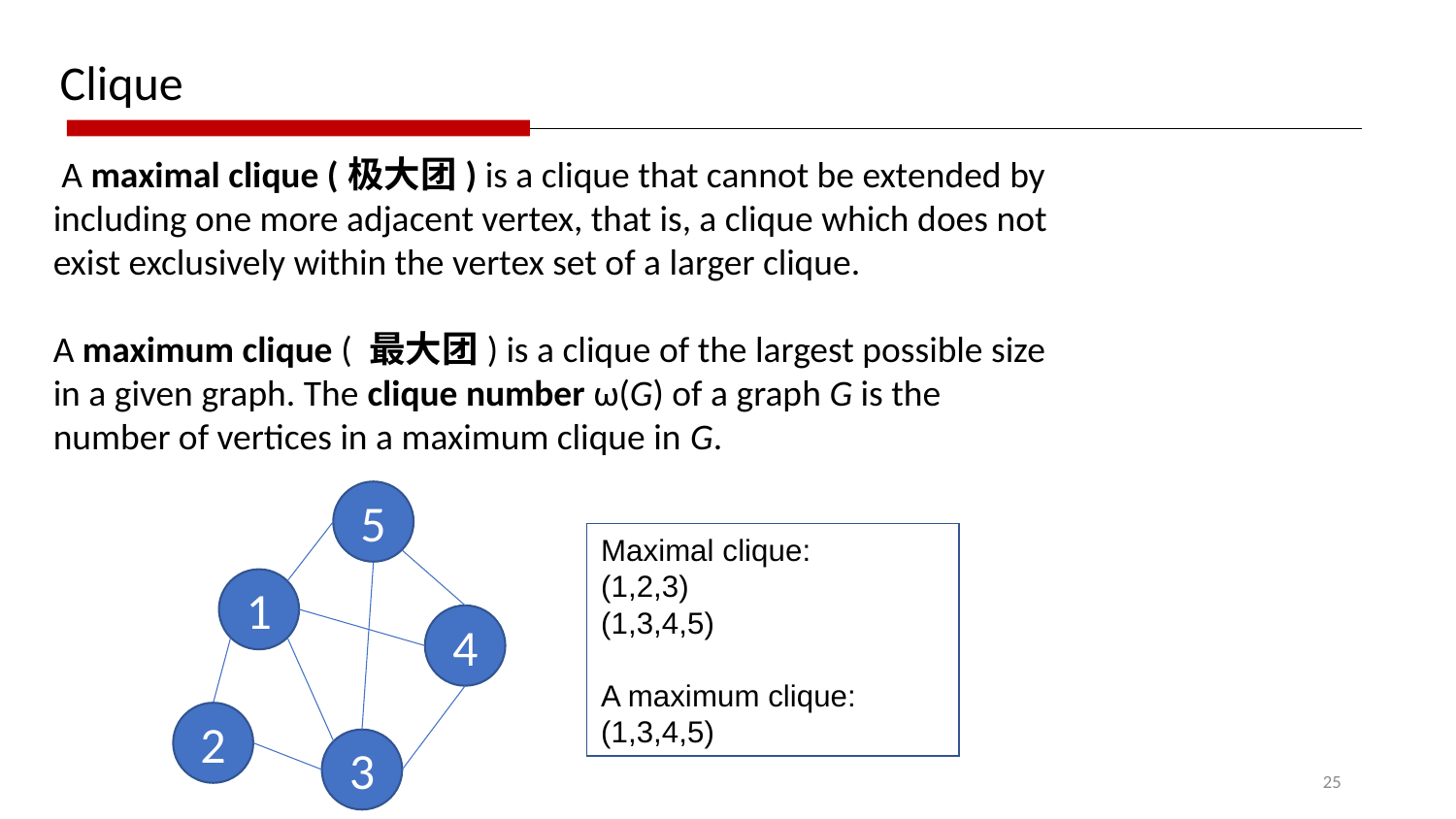

Clique

 A maximal clique (极大团) is a clique that cannot be extended by including one more adjacent vertex, that is, a clique which does not exist exclusively within the vertex set of a larger clique.

A maximum clique ( 最大团) is a clique of the largest possible size in a given graph. The clique number ω(G) of a graph G is the number of vertices in a maximum clique in G.
5
Maximal clique:
(1,2,3)
(1,3,4,5)

A maximum clique:
(1,3,4,5)
1
4
2
3
25